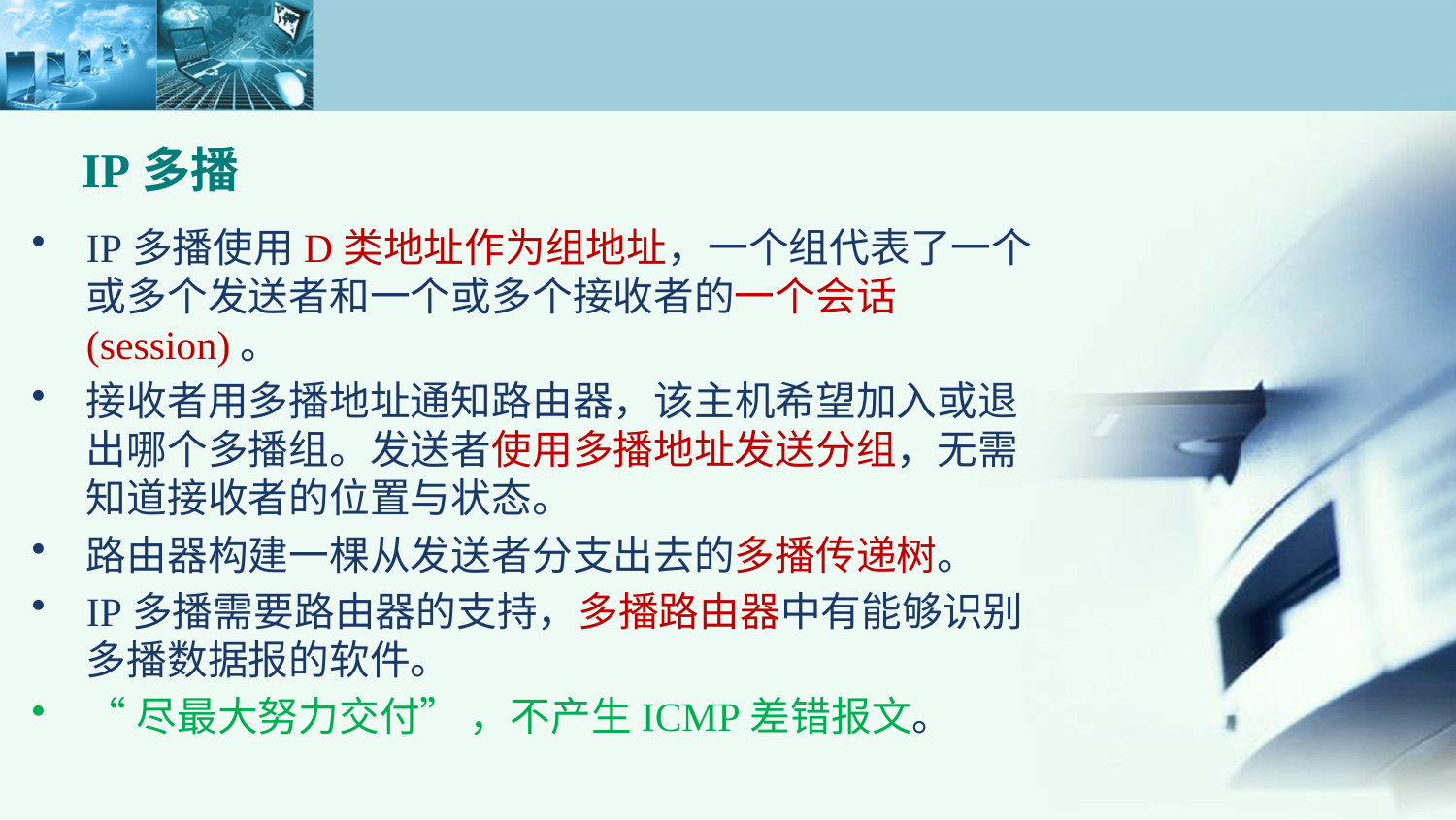

IP多播
IP多播使用D类地址作为组地址，一个组代表了一个或多个发送者和一个或多个接收者的一个会话(session)。
接收者用多播地址通知路由器，该主机希望加入或退出哪个多播组。发送者使用多播地址发送分组，无需知道接收者的位置与状态。
路由器构建一棵从发送者分支出去的多播传递树。
IP多播需要路由器的支持，多播路由器中有能够识别多播数据报的软件。
“尽最大努力交付” ，不产生ICMP差错报文。